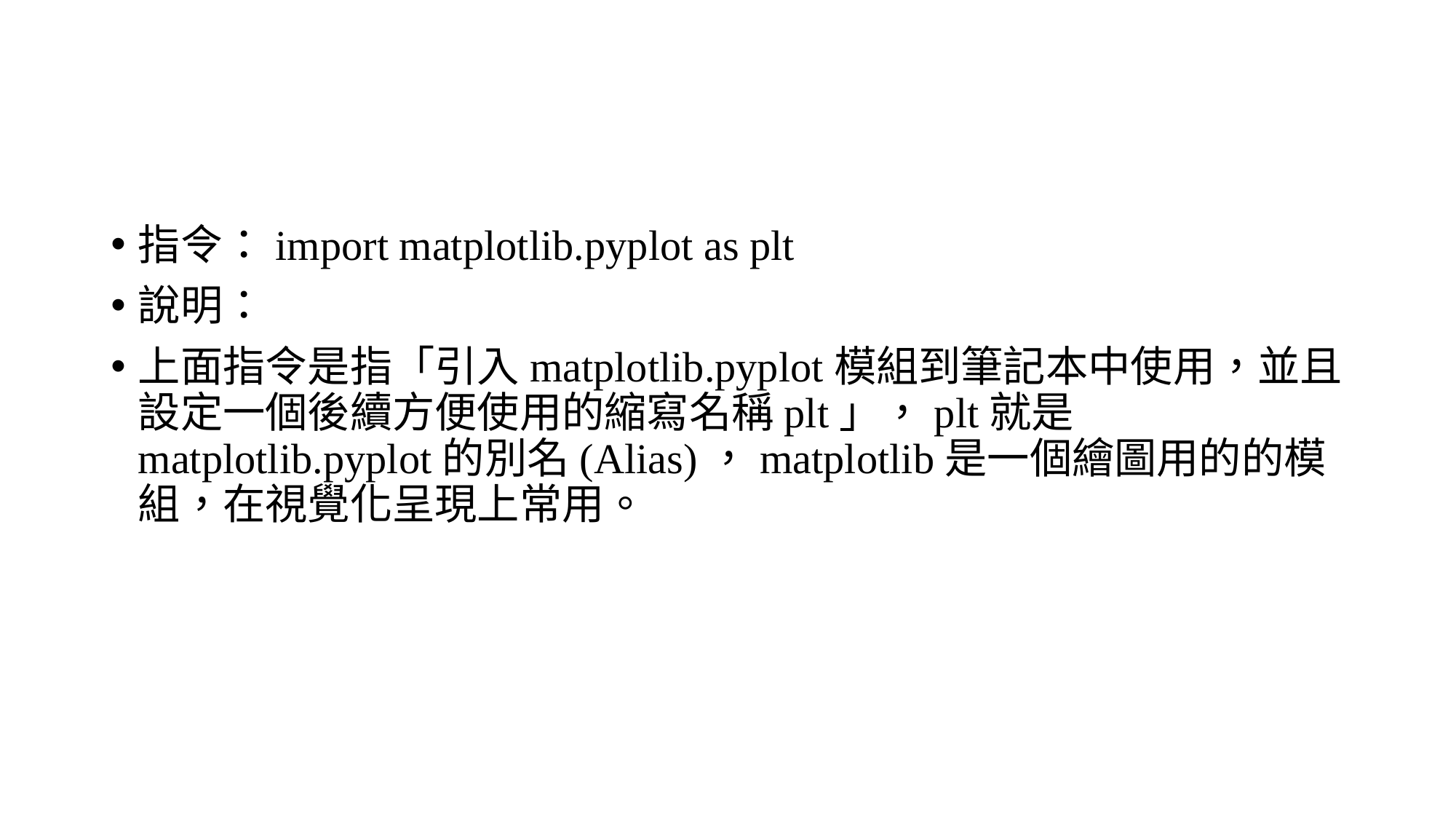

#
指令：import matplotlib.pyplot as plt
說明：
上面指令是指「引入matplotlib.pyplot模組到筆記本中使用，並且設定一個後續方便使用的縮寫名稱plt」，plt就是matplotlib.pyplot的別名(Alias)，matplotlib是一個繪圖用的的模組，在視覺化呈現上常用。